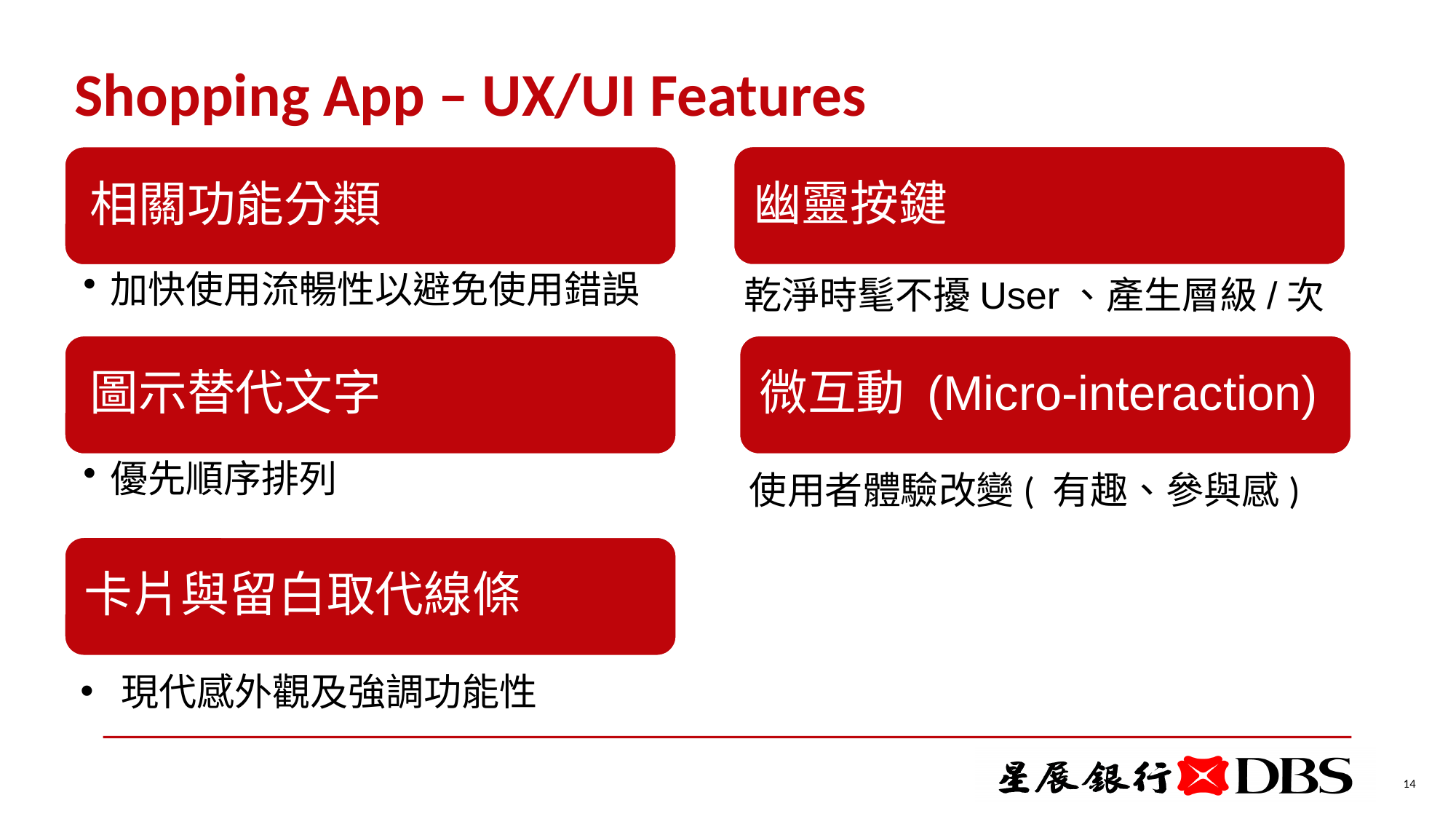

# Shopping App – UX/UI Features
相關功能分類
加快使用流暢性以避免使用錯誤
圖示替代文字
優先順序排列

幽靈按鍵
乾淨時髦不擾User、產生層級/次

微互動 (Micro-interaction)
使用者體驗改變( 有趣、參與感)

卡片與留白取代線條
現代感外觀及強調功能性
14